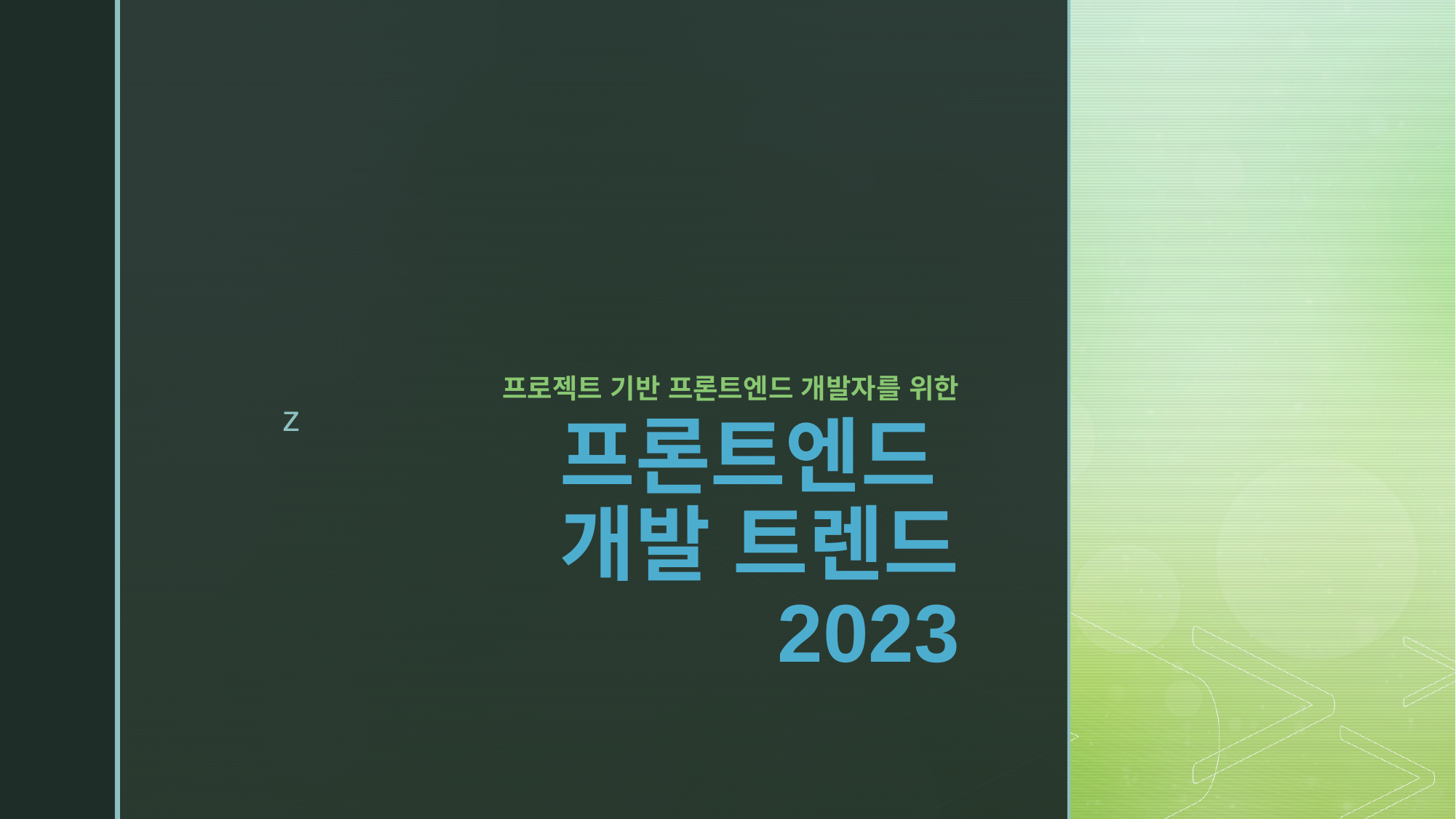

프로젝트 기반 프론트엔드 개발자를 위한
# 프론트엔드 개발 트렌드 2023